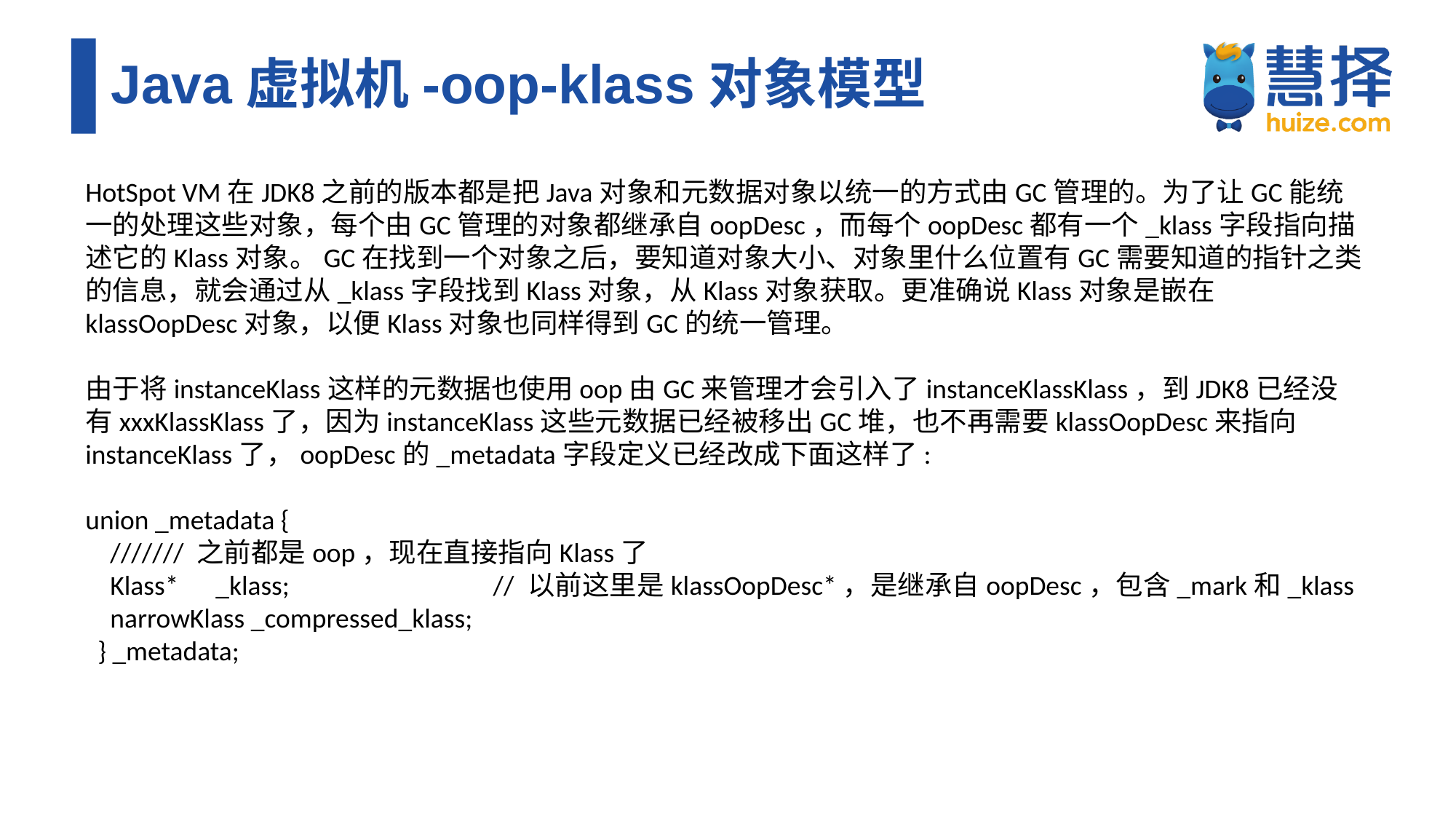

# Java虚拟机-oop-klass对象模型
HotSpot VM在JDK8之前的版本都是把Java对象和元数据对象以统一的方式由GC管理的。为了让GC能统一的处理这些对象，每个由GC管理的对象都继承自oopDesc，而每个oopDesc都有一个_klass字段指向描述它的Klass对象。GC在找到一个对象之后，要知道对象大小、对象里什么位置有GC需要知道的指针之类的信息，就会通过从_klass字段找到Klass对象，从Klass对象获取。更准确说Klass对象是嵌在klassOopDesc对象，以便Klass对象也同样得到GC的统一管理。

由于将instanceKlass这样的元数据也使用oop由GC来管理才会引入了instanceKlassKlass，到JDK8已经没有xxxKlassKlass了，因为instanceKlass这些元数据已经被移出GC堆，也不再需要klassOopDesc来指向instanceKlass了，oopDesc的_metadata字段定义已经改成下面这样了:

union _metadata {
    /////// 之前都是oop，现在直接指向Klass了
    Klass*      _klass;                                 // 以前这里是klassOopDesc*，是继承自oopDesc，包含_mark和_klass
    narrowKlass _compressed_klass;
  } _metadata;